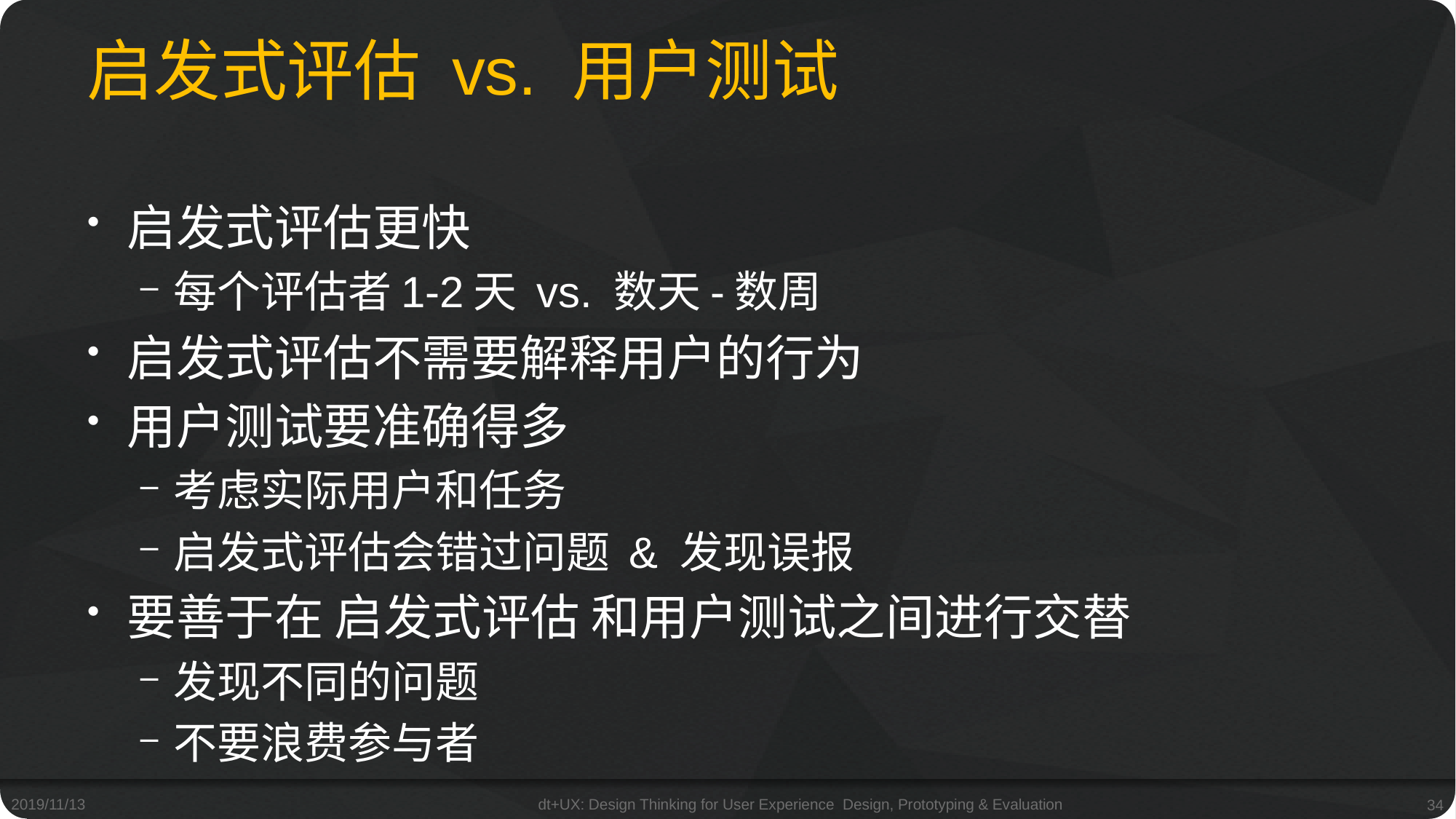

# 启发式评估 vs. 用户测试
启发式评估更快
每个评估者1-2天 vs. 数天-数周
启发式评估不需要解释用户的行为
用户测试要准确得多
考虑实际用户和任务
启发式评估会错过问题 & 发现误报
要善于在 启发式评估 和用户测试之间进行交替
发现不同的问题
不要浪费参与者
2019/11/13
dt+UX: Design Thinking for User Experience  Design, Prototyping & Evaluation
34